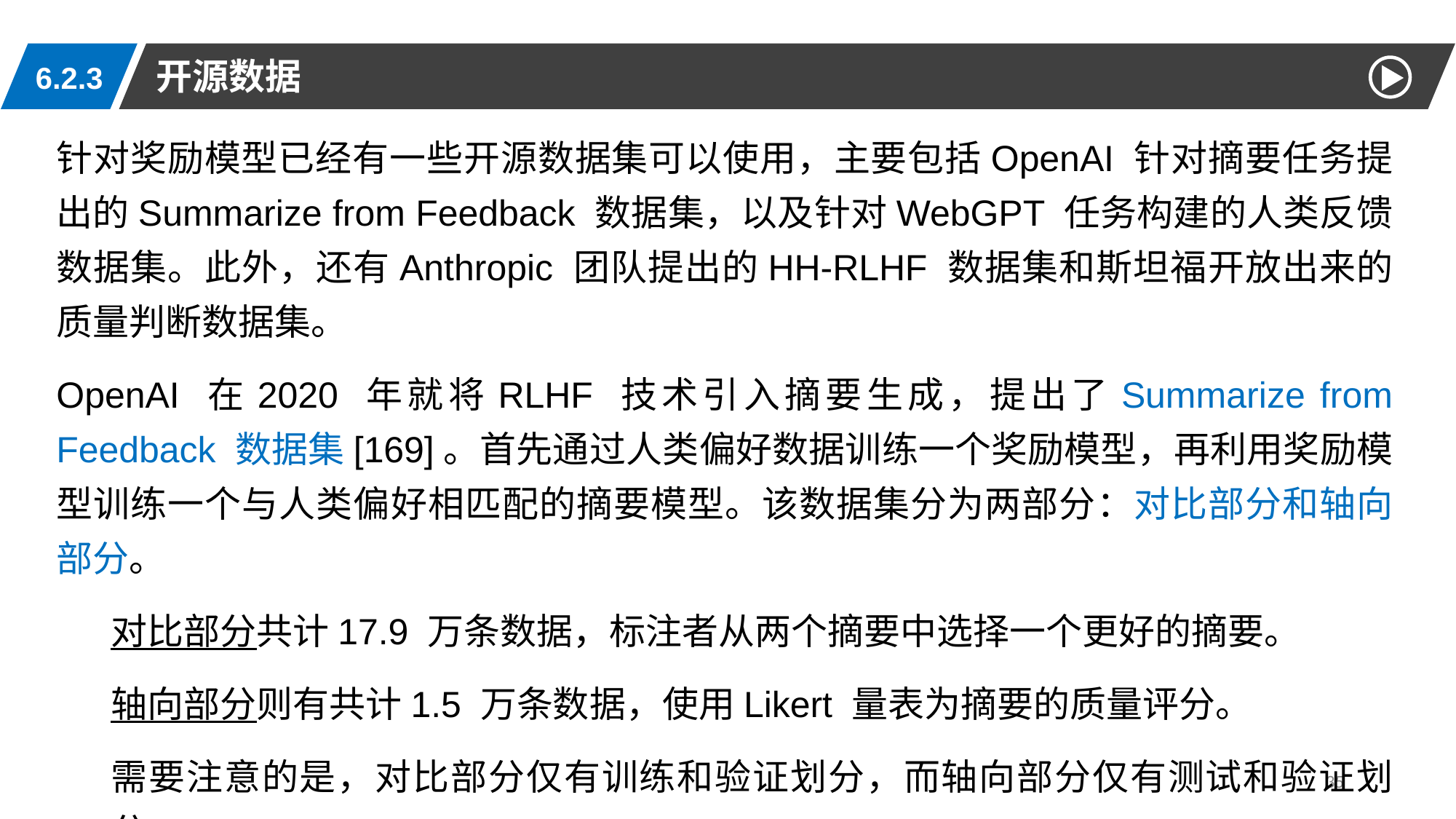

开源数据
6.2.3

针对奖励模型已经有一些开源数据集可以使用，主要包括OpenAI 针对摘要任务提出的Summarize from Feedback 数据集，以及针对WebGPT 任务构建的人类反馈数据集。此外，还有Anthropic 团队提出的HH-RLHF 数据集和斯坦福开放出来的质量判断数据集。
OpenAI 在2020 年就将RLHF 技术引入摘要生成，提出了Summarize from Feedback 数据集[169]。首先通过人类偏好数据训练一个奖励模型，再利用奖励模型训练一个与人类偏好相匹配的摘要模型。该数据集分为两部分：对比部分和轴向部分。
对比部分共计17.9 万条数据，标注者从两个摘要中选择一个更好的摘要。
轴向部分则有共计1.5 万条数据，使用Likert 量表为摘要的质量评分。
需要注意的是，对比部分仅有训练和验证划分，而轴向部分仅有测试和验证划分。
35